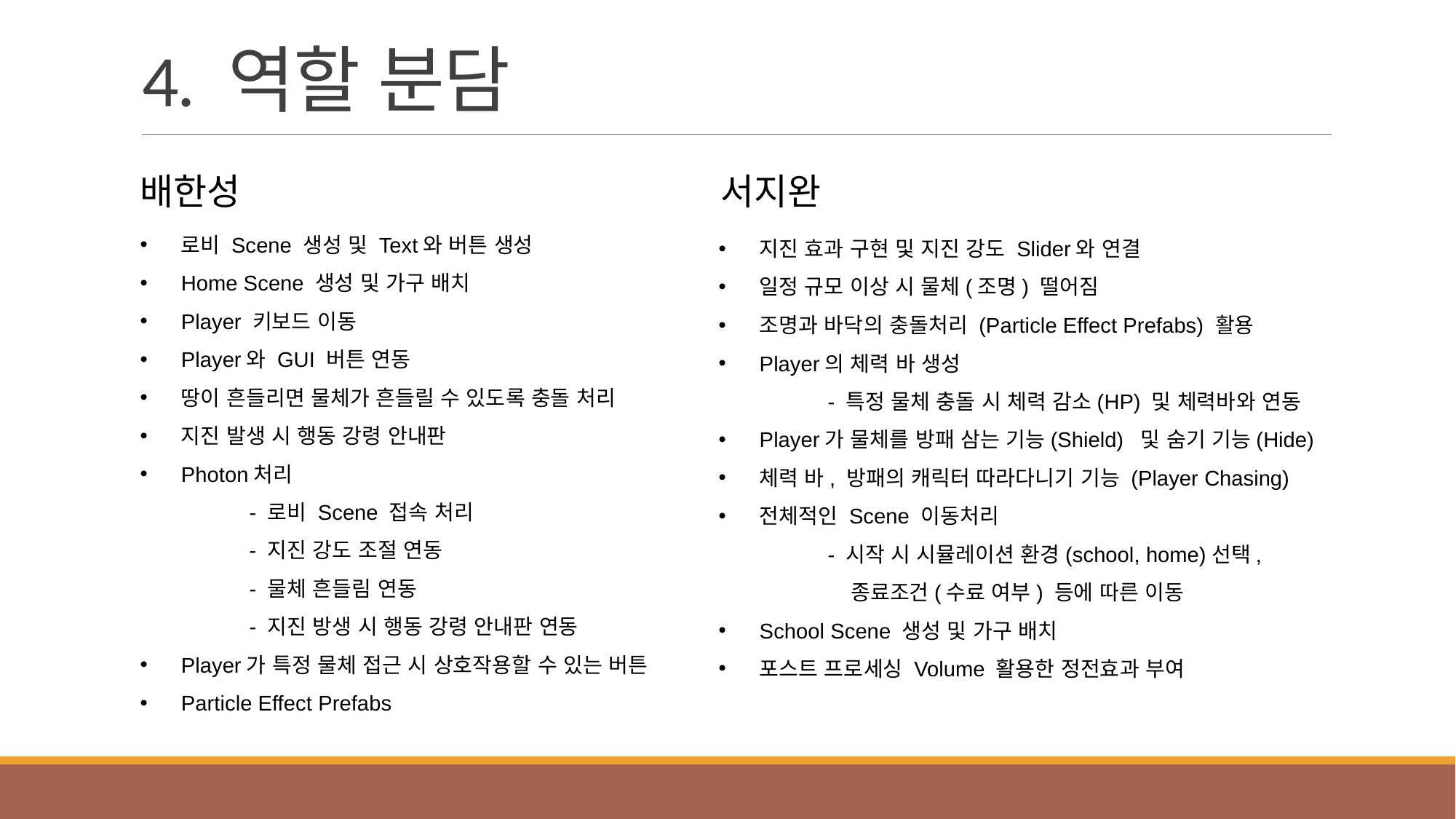

# 4. 역할 분담
배한성
서지완
로비 Scene 생성 및 Text와 버튼 생성
Home Scene 생성 및 가구 배치
Player 키보드 이동
Player와 GUI 버튼 연동
땅이 흔들리면 물체가 흔들릴 수 있도록 충돌 처리
지진 발생 시 행동 강령 안내판
Photon처리
	- 로비 Scene 접속 처리
	- 지진 강도 조절 연동
	- 물체 흔들림 연동
	- 지진 방생 시 행동 강령 안내판 연동
Player가 특정 물체 접근 시 상호작용할 수 있는 버튼
Particle Effect Prefabs
지진 효과 구현 및 지진 강도 Slider와 연결
일정 규모 이상 시 물체(조명) 떨어짐
조명과 바닥의 충돌처리 (Particle Effect Prefabs) 활용
Player의 체력 바 생성
	- 특정 물체 충돌 시 체력 감소(HP) 및 체력바와 연동
Player가 물체를 방패 삼는 기능(Shield)  및 숨기 기능(Hide)
체력 바, 방패의 캐릭터 따라다니기 기능 (Player Chasing)
전체적인 Scene 이동처리
	- 시작 시 시뮬레이션 환경(school, home)선택, 	   종료조건(수료 여부) 등에 따른 이동
School Scene 생성 및 가구 배치
포스트 프로세싱 Volume 활용한 정전효과 부여